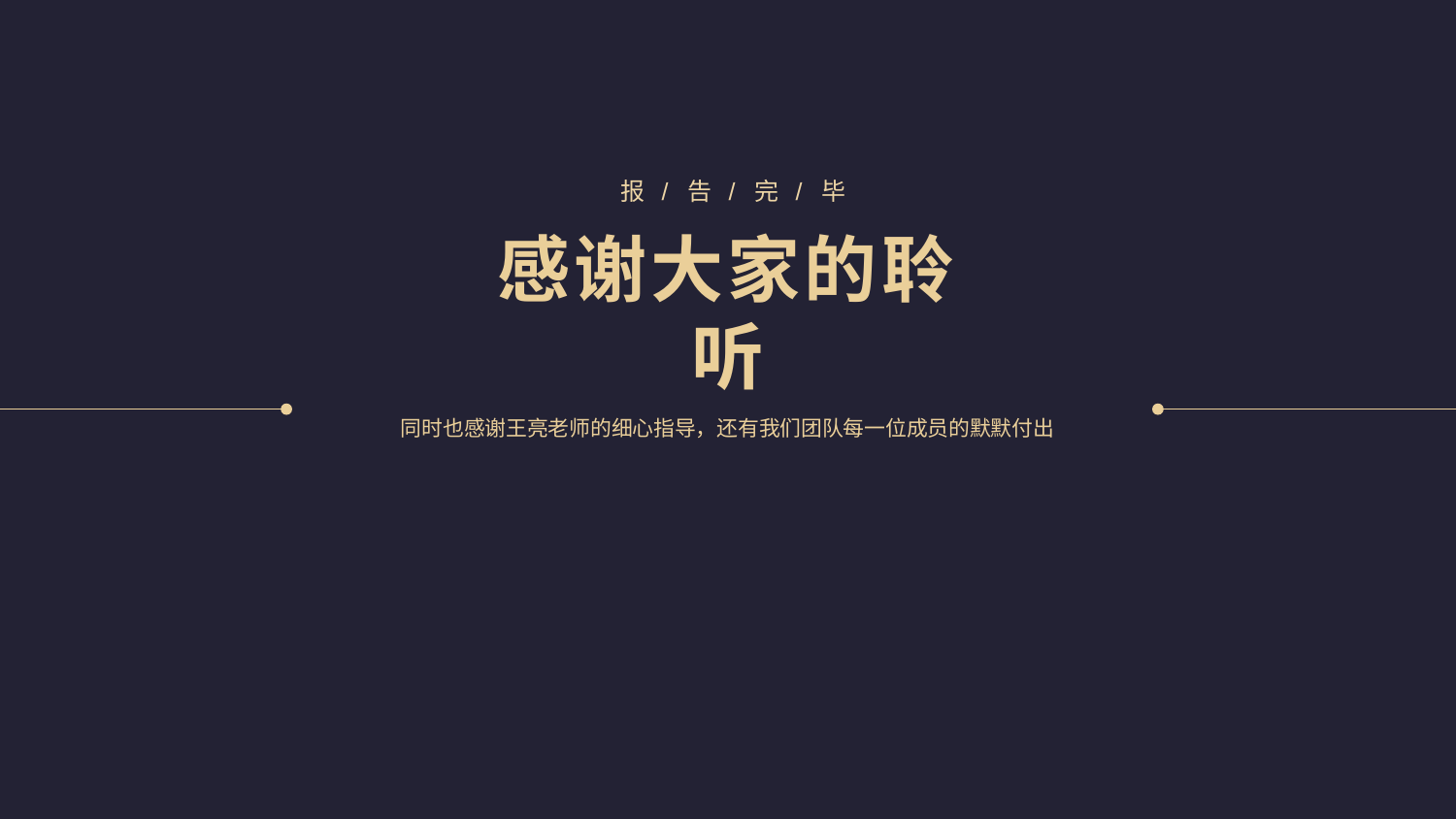

报  /  告  /  完  /  毕
感谢大家的聆听
同时也感谢王亮老师的细心指导，还有我们团队每一位成员的默默付出